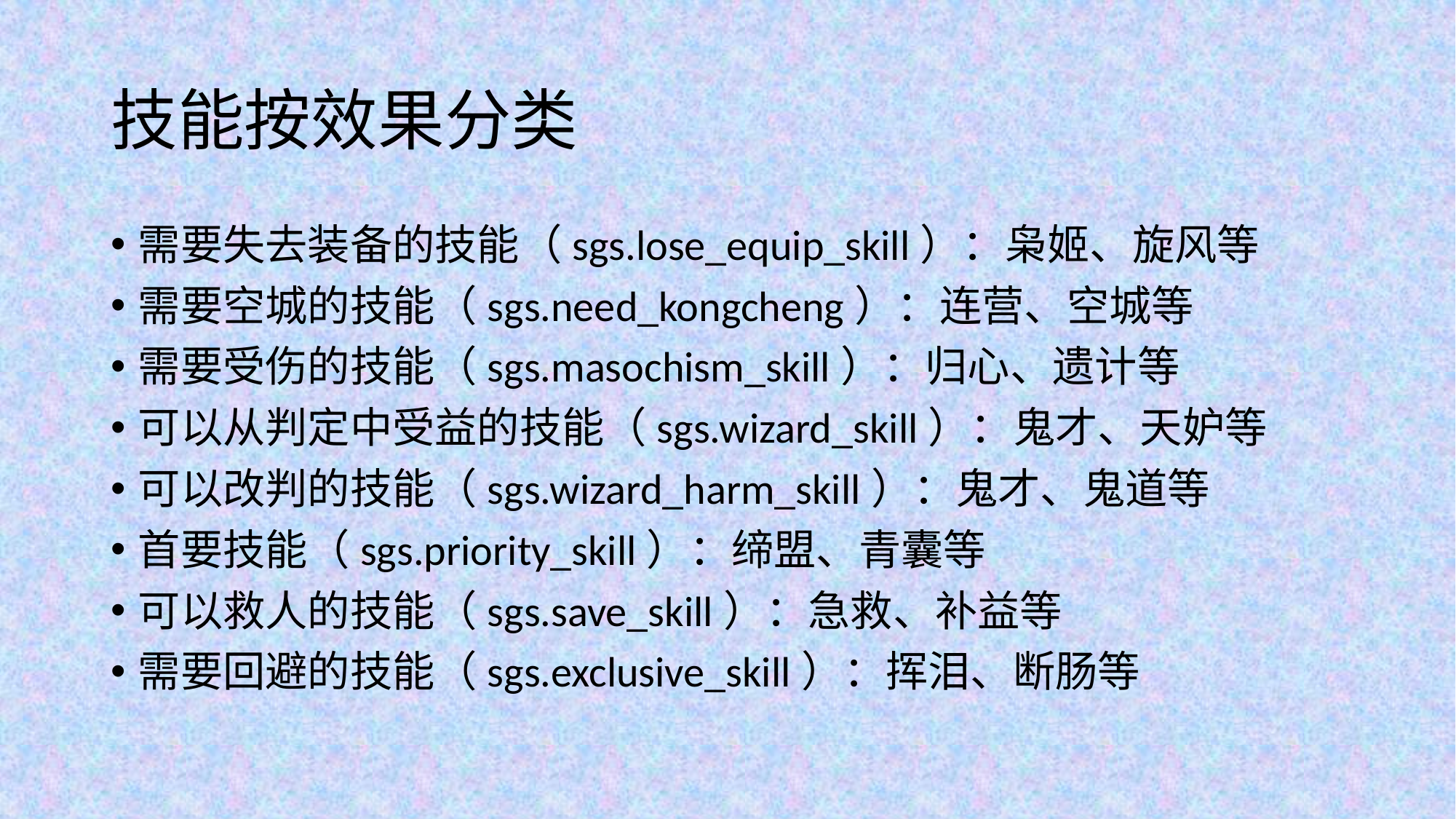

# 技能按效果分类
需要失去装备的技能（sgs.lose_equip_skill）：枭姬、旋风等
需要空城的技能（sgs.need_kongcheng）：连营、空城等
需要受伤的技能（sgs.masochism_skill）：归心、遗计等
可以从判定中受益的技能（sgs.wizard_skill）：鬼才、天妒等
可以改判的技能（sgs.wizard_harm_skill）：鬼才、鬼道等
首要技能（sgs.priority_skill）：缔盟、青囊等
可以救人的技能（sgs.save_skill）：急救、补益等
需要回避的技能（sgs.exclusive_skill）：挥泪、断肠等